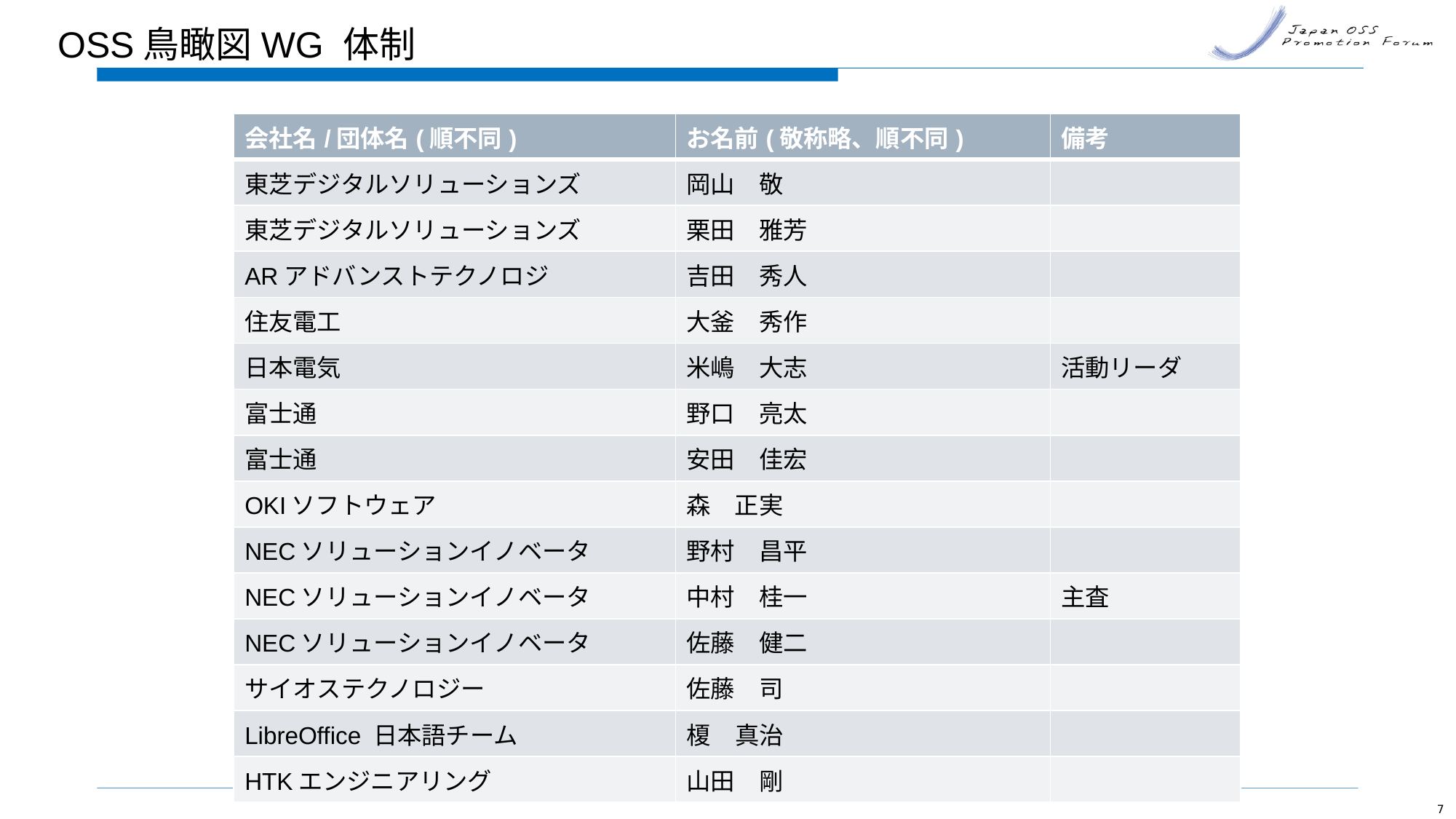

# OSS鳥瞰図WG 体制
| 会社名/団体名(順不同) | お名前(敬称略、順不同) | 備考 |
| --- | --- | --- |
| 東芝デジタルソリューションズ | 岡山　敬 |  |
| 東芝デジタルソリューションズ | 栗田　雅芳 |  |
| ARアドバンストテクノロジ | 吉田　秀人 |  |
| 住友電工 | 大釜　秀作 |  |
| 日本電気 | 米嶋　大志 | 活動リーダ |
| 富士通 | 野口　亮太 |  |
| 富士通 | 安田　佳宏 |  |
| OKIソフトウェア | 森　正実 |  |
| NECソリューションイノベータ | 野村　昌平 |  |
| NECソリューションイノベータ | 中村　桂一 | 主査 |
| NECソリューションイノベータ | 佐藤　健二 |  |
| サイオステクノロジー | 佐藤　司 |  |
| LibreOffice 日本語チーム | 榎　真治 |  |
| HTKエンジニアリング | 山田　剛 |  |
7